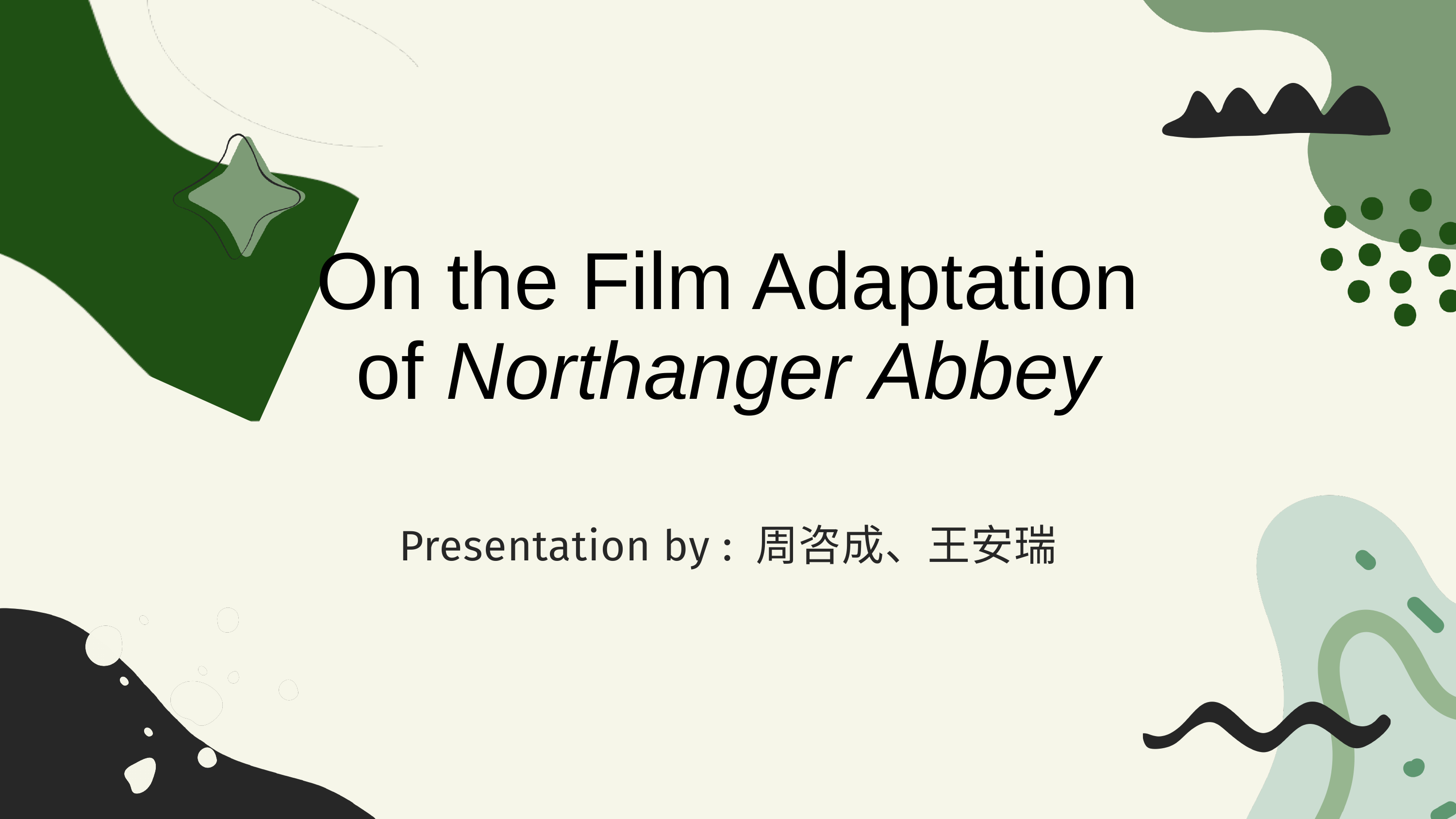

On the Film Adaptation of Northanger Abbey

Presentation by : 周咨成、王安瑞